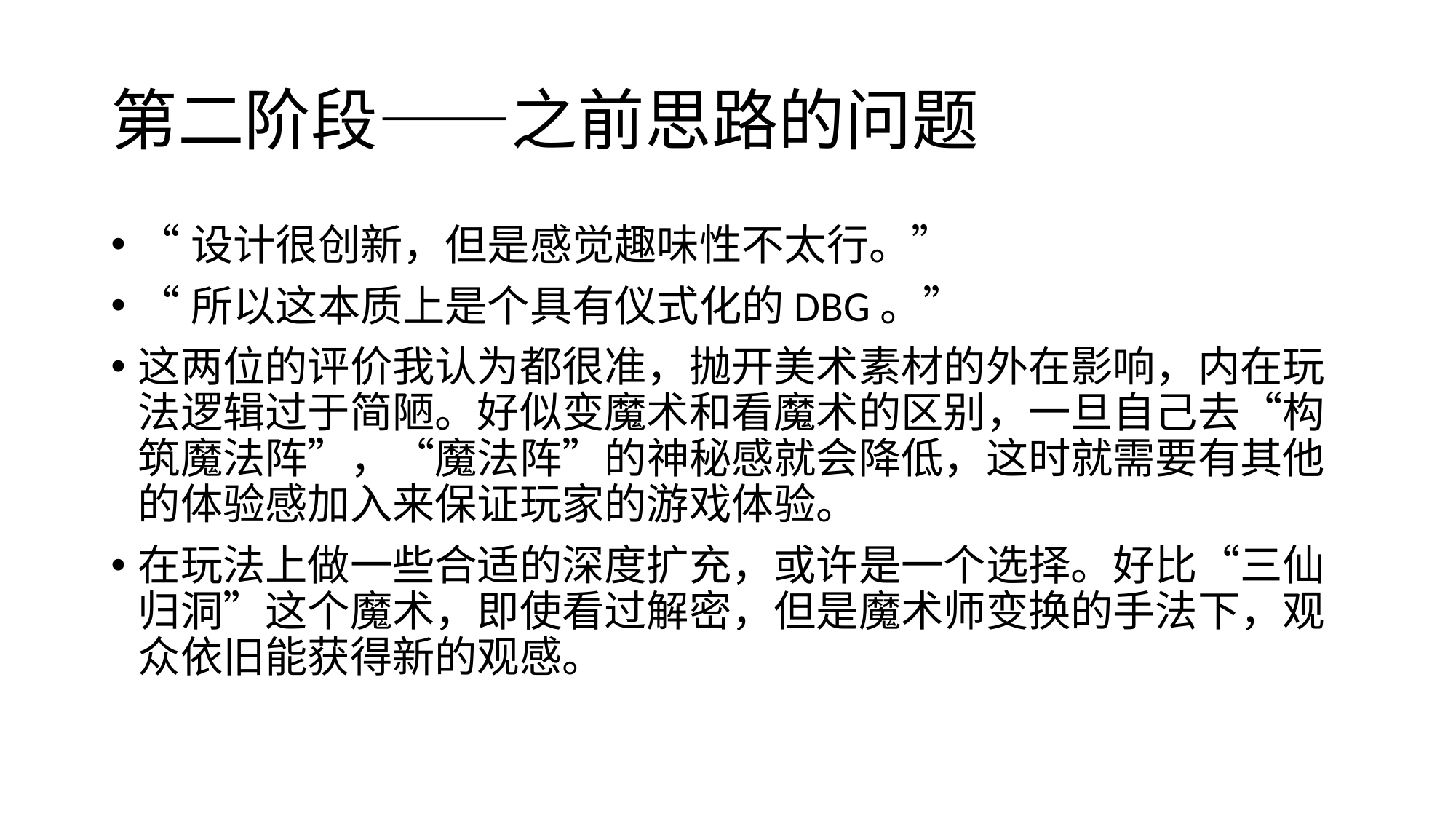

# 第二阶段——之前思路的问题
“设计很创新，但是感觉趣味性不太行。”
“所以这本质上是个具有仪式化的DBG。”
这两位的评价我认为都很准，抛开美术素材的外在影响，内在玩法逻辑过于简陋。好似变魔术和看魔术的区别，一旦自己去“构筑魔法阵”，“魔法阵”的神秘感就会降低，这时就需要有其他的体验感加入来保证玩家的游戏体验。
在玩法上做一些合适的深度扩充，或许是一个选择。好比“三仙归洞”这个魔术，即使看过解密，但是魔术师变换的手法下，观众依旧能获得新的观感。